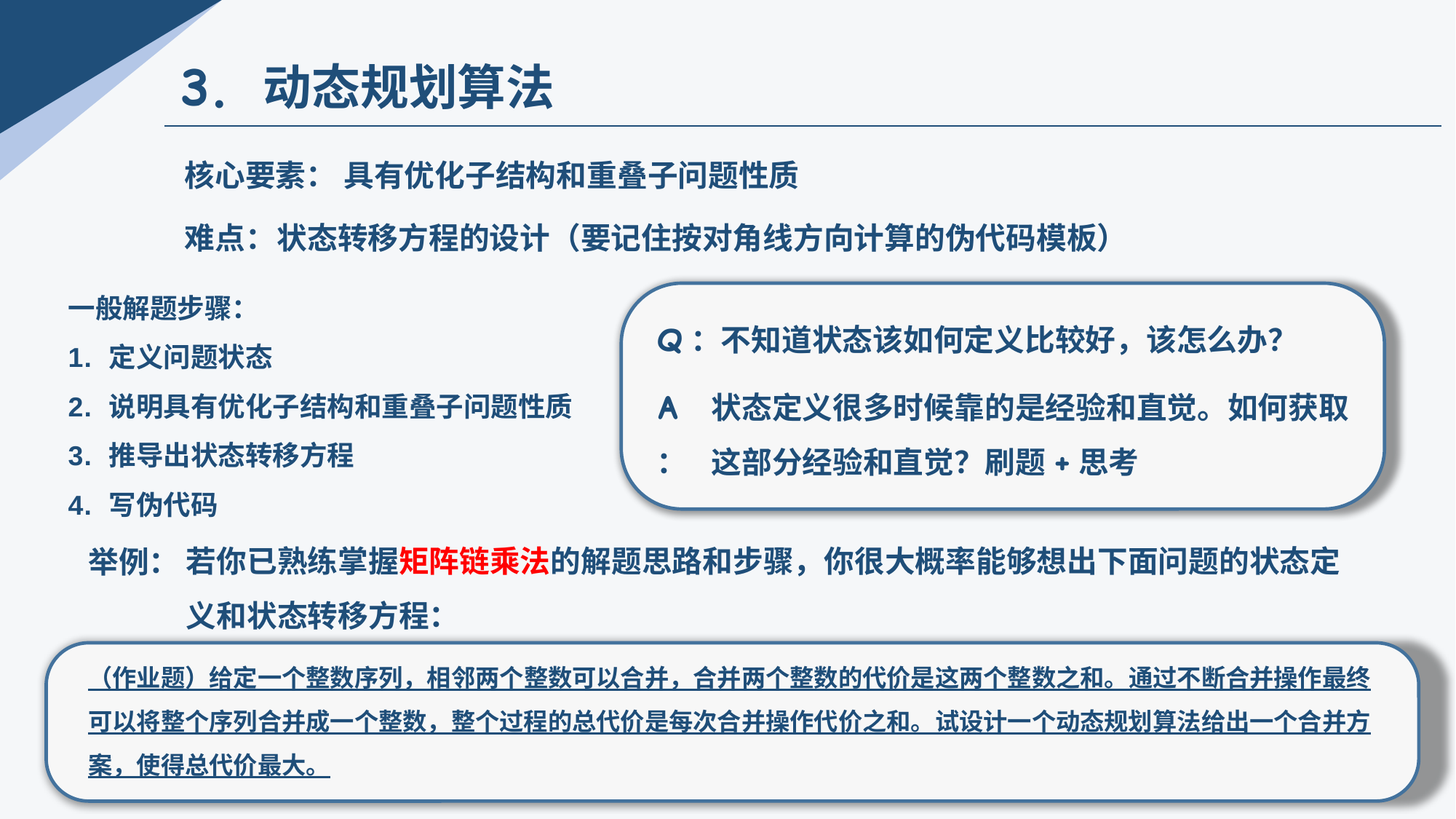

3. 动态规划算法
核心要素：
具有优化子结构和重叠子问题性质
难点：
状态转移方程的设计（要记住按对角线方向计算的伪代码模板）
一般解题步骤：
定义问题状态
说明具有优化子结构和重叠子问题性质
推导出状态转移方程
写伪代码

Q：不知道状态该如何定义比较好，该怎么办？
A：
状态定义很多时候靠的是经验和直觉。如何获取这部分经验和直觉？刷题+思考
若你已熟练掌握矩阵链乘法的解题思路和步骤，你很大概率能够想出下面问题的状态定义和状态转移方程：
举例：

（作业题）给定一个整数序列，相邻两个整数可以合并，合并两个整数的代价是这两个整数之和。通过不断合并操作最终可以将整个序列合并成一个整数，整个过程的总代价是每次合并操作代价之和。试设计一个动态规划算法给出一个合并方案，使得总代价最大。